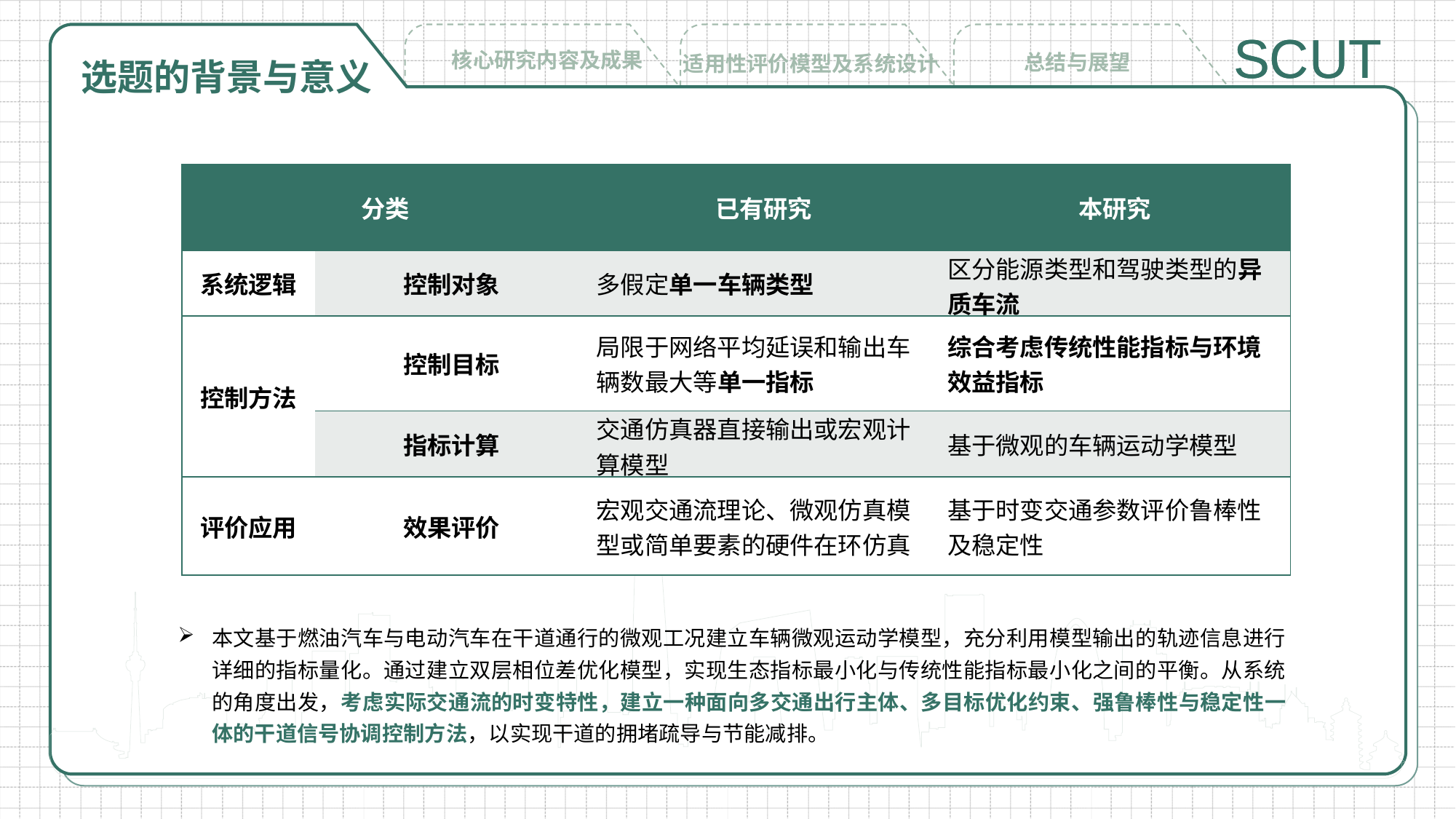

SCUT

核心研究内容及成果
总结与展望
适用性评价模型及系统设计
选题的背景与意义
| 分类 |  | 已有研究 | 本研究 |
| --- | --- | --- | --- |
| 系统逻辑 | 控制对象 | 多假定单一车辆类型 | 区分能源类型和驾驶类型的异质车流 |
| 控制方法 | 控制目标 | 局限于网络平均延误和输出车辆数最大等单一指标 | 综合考虑传统性能指标与环境效益指标 |
|  | 指标计算 | 交通仿真器直接输出或宏观计算模型 | 基于微观的车辆运动学模型 |
| 评价应用 | 效果评价 | 宏观交通流理论、微观仿真模型或简单要素的硬件在环仿真 | 基于时变交通参数评价鲁棒性及稳定性 |

本文基于燃油汽车与电动汽车在干道通行的微观工况建立车辆微观运动学模型，充分利用模型输出的轨迹信息进行详细的指标量化。通过建立双层相位差优化模型，实现生态指标最小化与传统性能指标最小化之间的平衡。从系统的角度出发，考虑实际交通流的时变特性，建立一种面向多交通出行主体、多目标优化约束、强鲁棒性与稳定性一体的干道信号协调控制方法，以实现干道的拥堵疏导与节能减排。